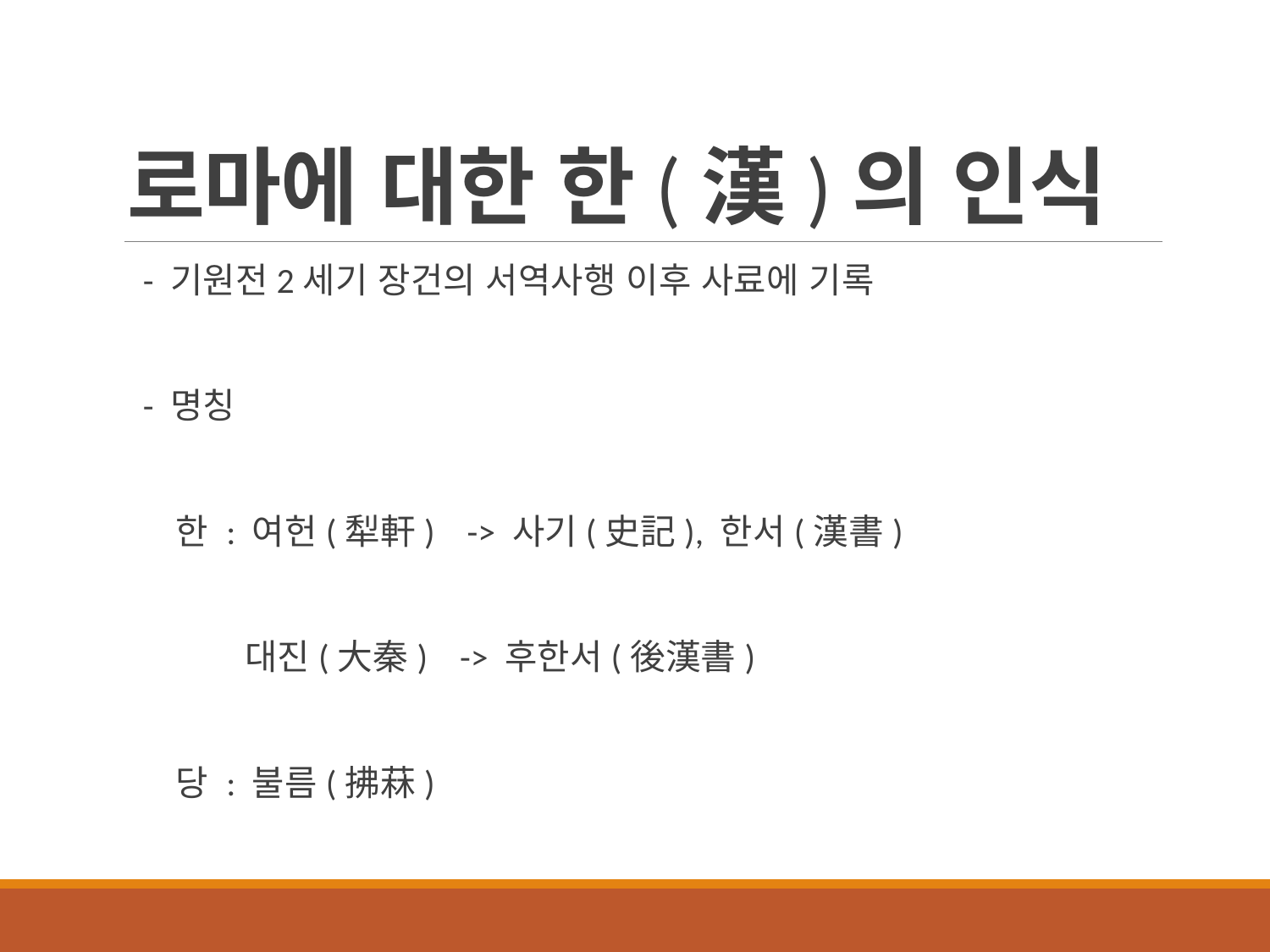

# 로마에 대한 한(漢)의 인식
  - 기원전2세기 장건의 서역사행 이후 사료에 기록

  - 명칭

    한 : 여헌(犁軒)    -> 사기(史記), 한서(漢書)

           대진(大秦)    -> 후한서(後漢書)

    당 : 불름(拂菻)